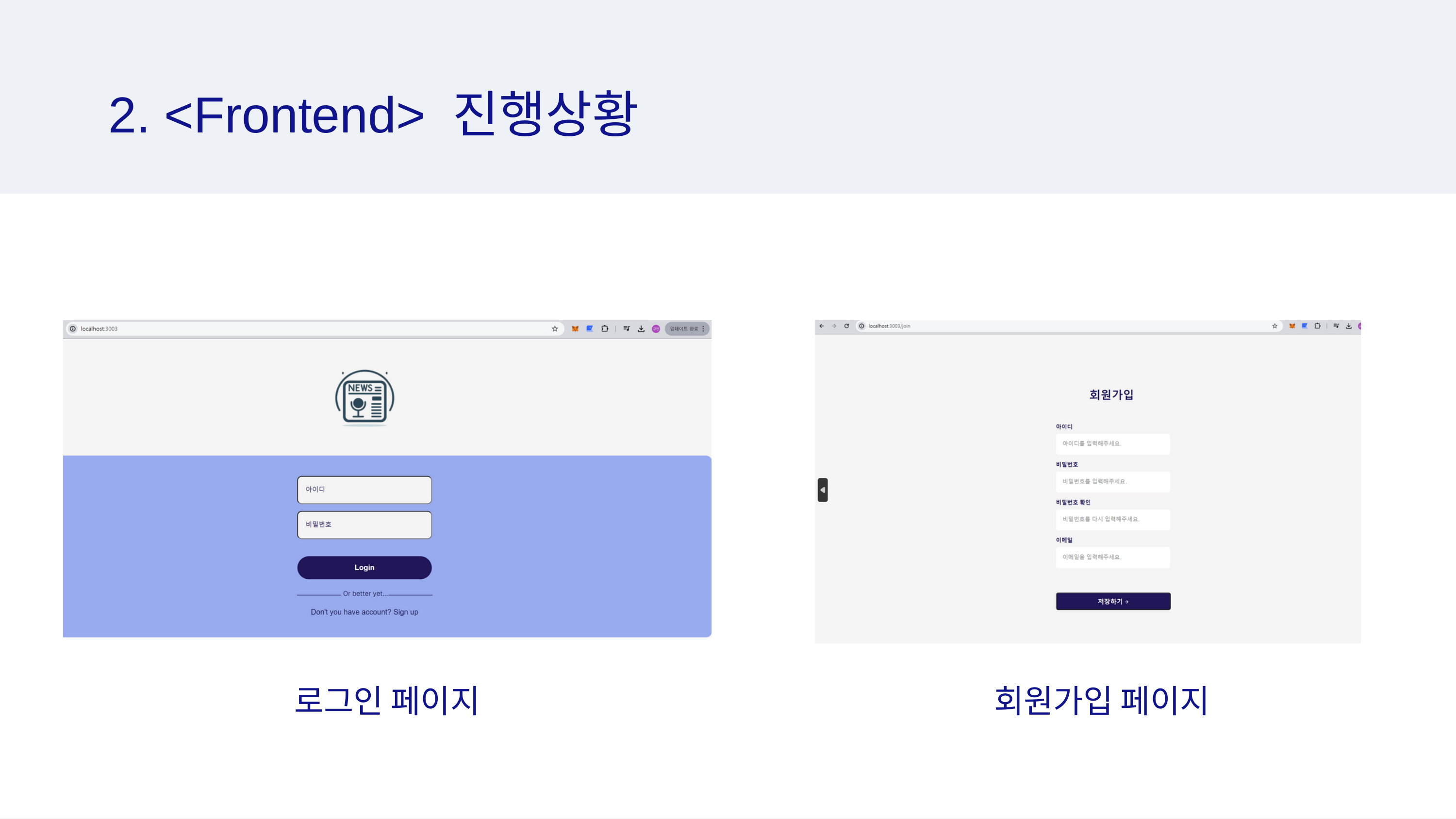

2. <Frontend> 진행상황

로그인 페이지
회원가입 페이지